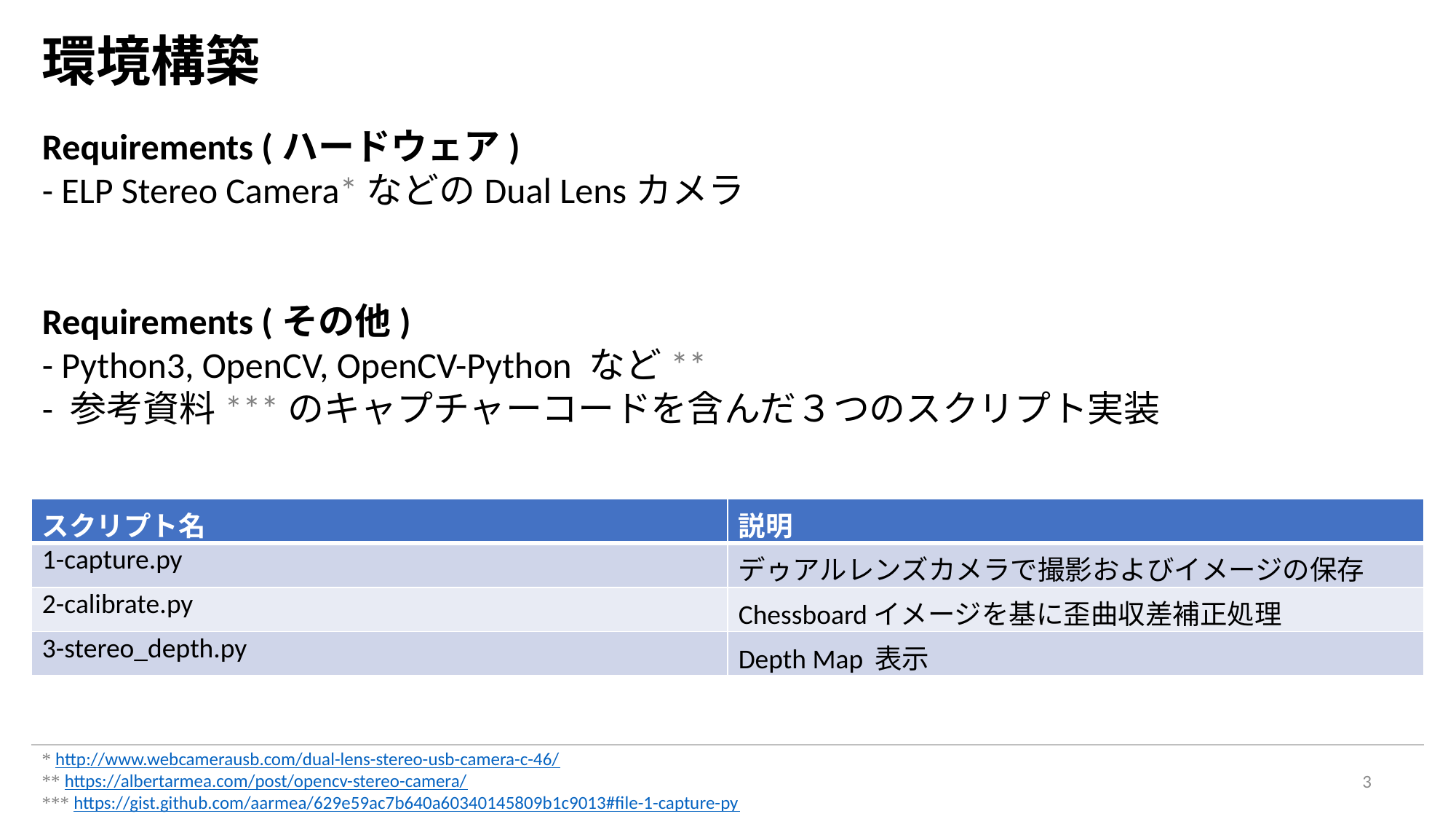

環境構築
Requirements (ハードウェア)
- ELP Stereo Camera*などのDual Lensカメラ

Requirements (その他)
- Python3, OpenCV, OpenCV-Python など**
- 参考資料***のキャプチャーコードを含んだ３つのスクリプト実装
| スクリプト名 | 説明 |
| --- | --- |
| 1-capture.py | デゥアルレンズカメラで撮影およびイメージの保存 |
| 2-calibrate.py | Chessboardイメージを基に歪曲収差補正処理 |
| 3-stereo\_depth.py | Depth Map 表示 |
* http://www.webcamerausb.com/dual-lens-stereo-usb-camera-c-46/
** https://albertarmea.com/post/opencv-stereo-camera/
*** https://gist.github.com/aarmea/629e59ac7b640a60340145809b1c9013#file-1-capture-py
3